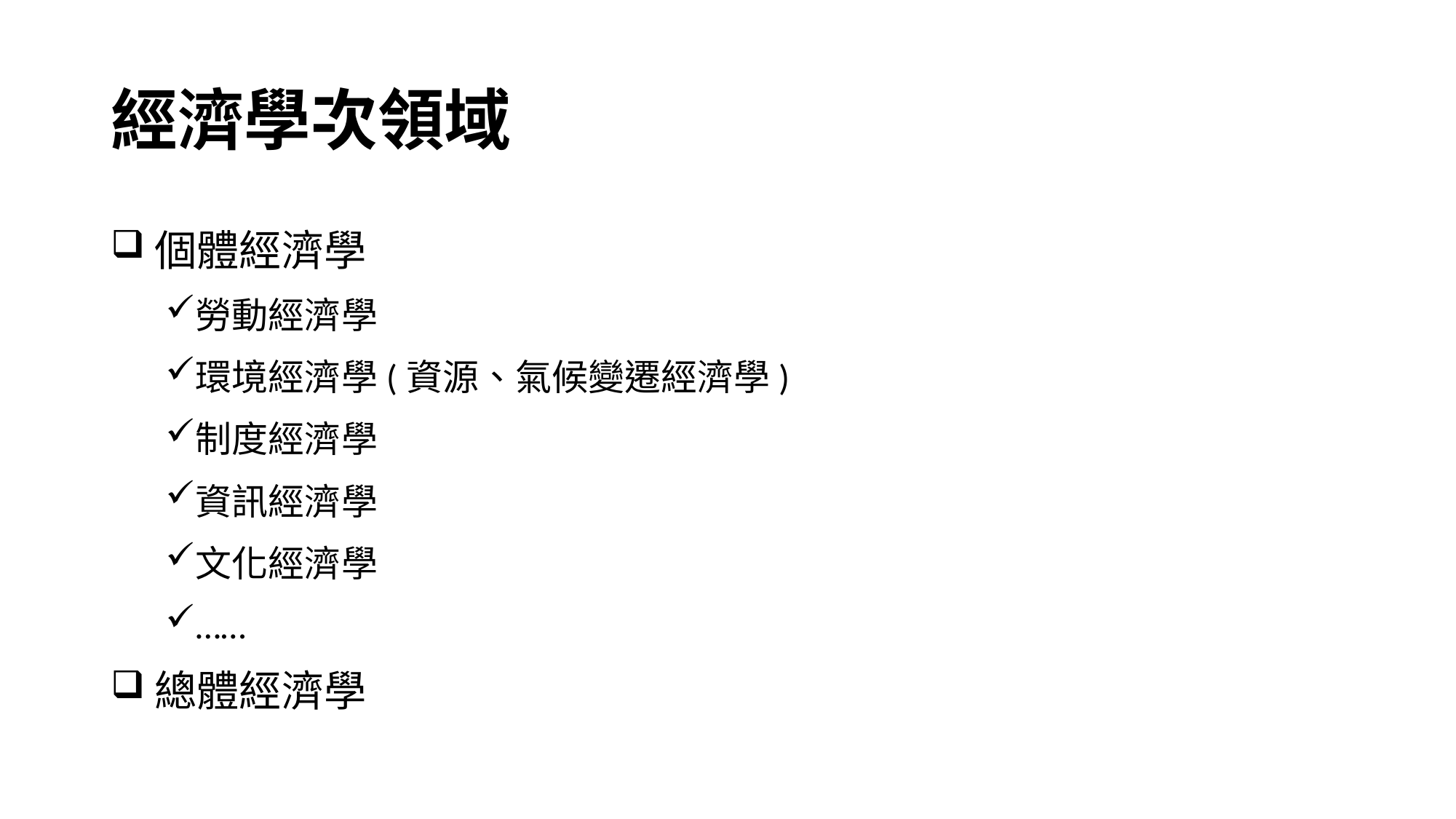

# 經濟學次領域
個體經濟學
勞動經濟學
環境經濟學(資源、氣候變遷經濟學)
制度經濟學
資訊經濟學
文化經濟學
……
總體經濟學